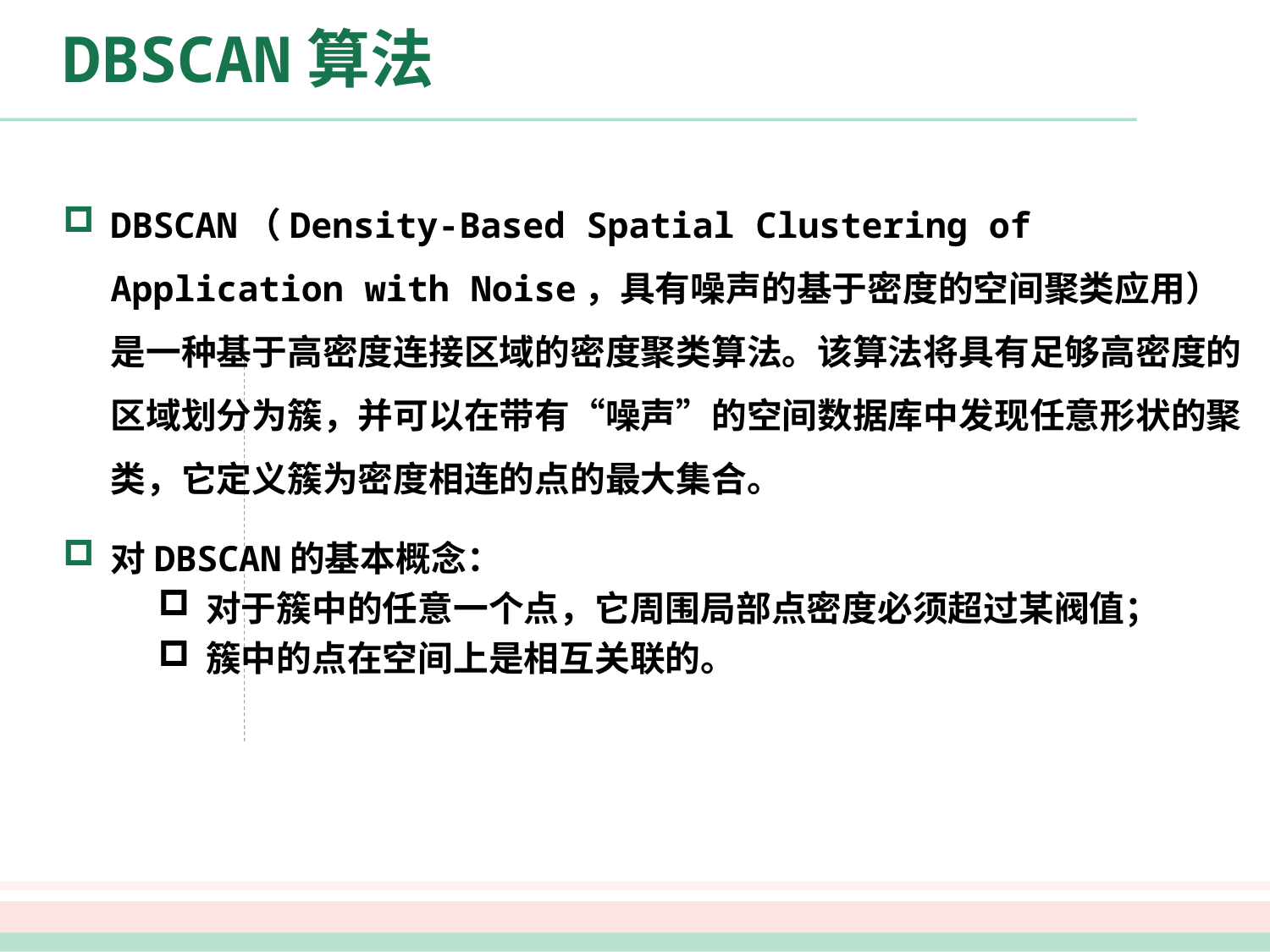

DBSCAN算法
DBSCAN（Density-Based Spatial Clustering of Application with Noise，具有噪声的基于密度的空间聚类应用）是一种基于高密度连接区域的密度聚类算法。该算法将具有足够高密度的区域划分为簇，并可以在带有“噪声”的空间数据库中发现任意形状的聚类，它定义簇为密度相连的点的最大集合。
对DBSCAN的基本概念：
对于簇中的任意一个点，它周围局部点密度必须超过某阀值；
簇中的点在空间上是相互关联的。